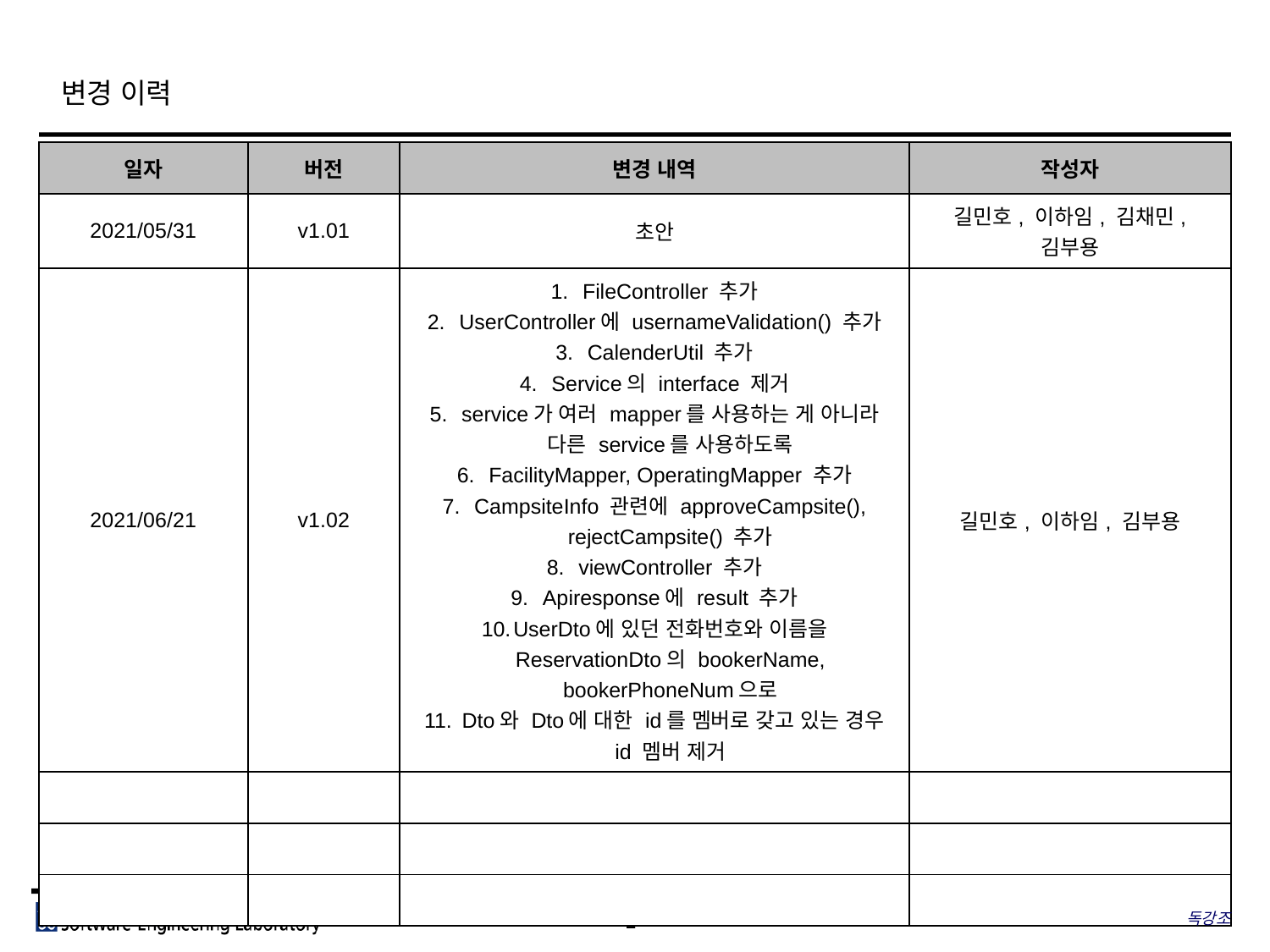

# 변경 이력
| 일자 | 버전 | 변경 내역 | 작성자 |
| --- | --- | --- | --- |
| 2021/05/31 | v1.01 | 초안 | 길민호, 이하임, 김채민, 김부용 |
| 2021/06/21 | v1.02 | FileController 추가 UserController에 usernameValidation() 추가 CalenderUtil 추가 Service의 interface 제거 service가 여러 mapper를 사용하는 게 아니라 다른 service를 사용하도록 FacilityMapper, OperatingMapper 추가 CampsiteInfo 관련에 approveCampsite(), rejectCampsite() 추가 viewController 추가 Apiresponse에 result 추가 UserDto에 있던 전화번호와 이름을 ReservationDto의 bookerName, bookerPhoneNum으로 Dto와 Dto에 대한 id를 멤버로 갖고 있는 경우 id 멤버 제거 | 길민호, 이하임, 김부용 |
|  |  |  |  |
|  |  |  |  |
|  |  |  |  |
독강조